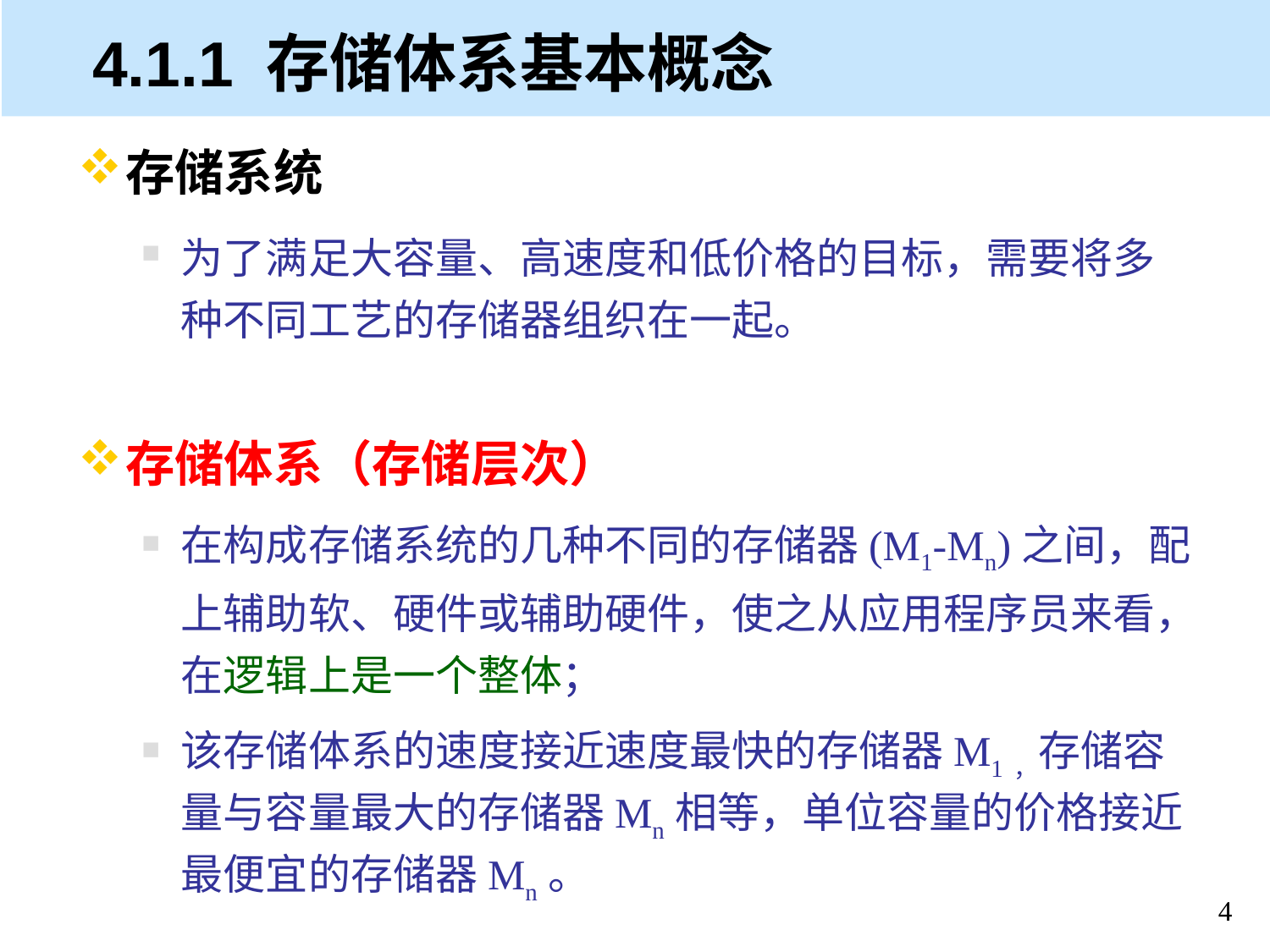

# 4.1.1 存储体系基本概念
存储系统
为了满足大容量、高速度和低价格的目标，需要将多种不同工艺的存储器组织在一起。

存储体系（存储层次）
在构成存储系统的几种不同的存储器(M1-Mn)之间，配上辅助软、硬件或辅助硬件，使之从应用程序员来看，在逻辑上是一个整体；
该存储体系的速度接近速度最快的存储器M1，存储容量与容量最大的存储器Mn相等，单位容量的价格接近最便宜的存储器Mn。